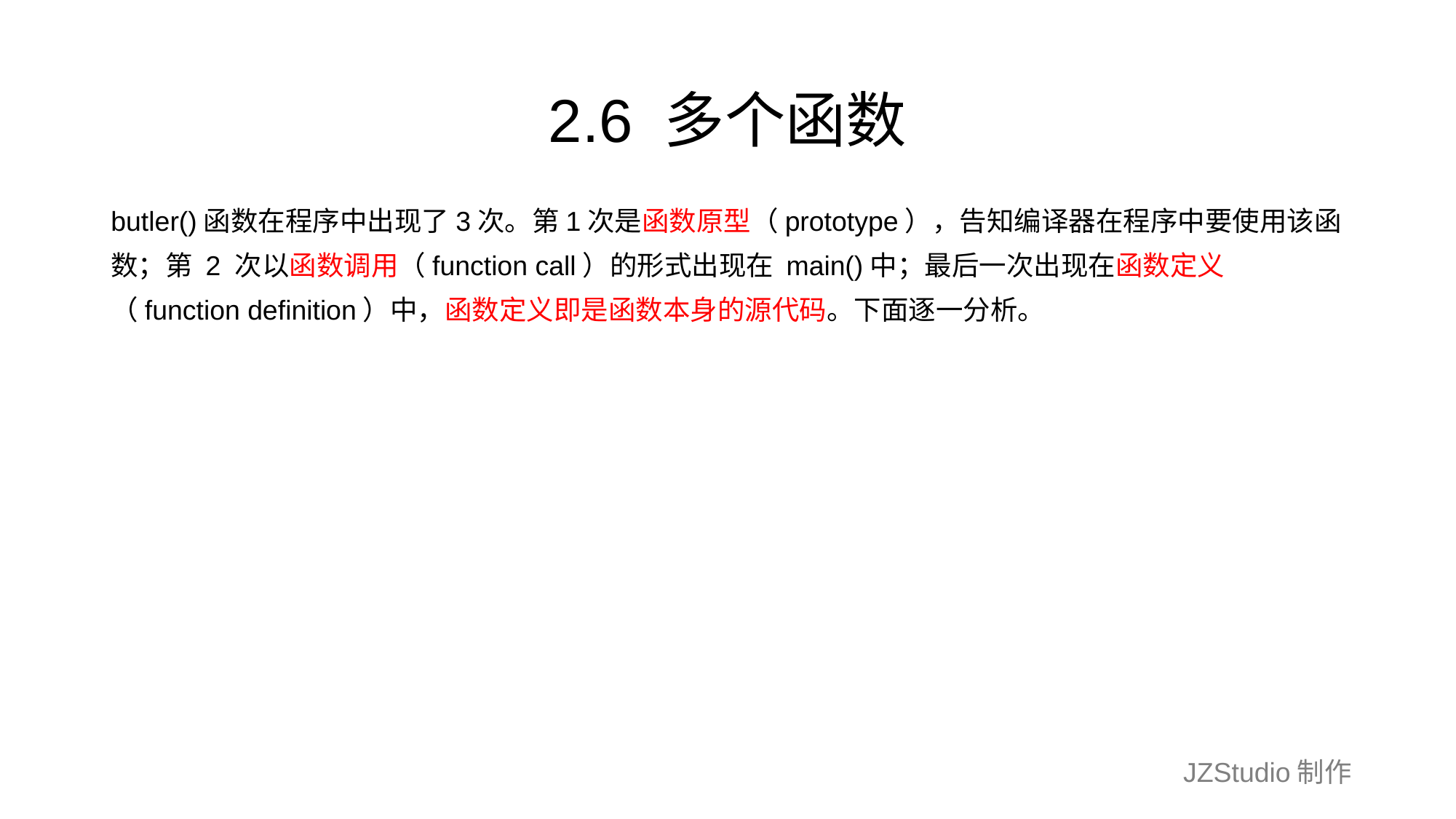

# 2.6 多个函数
butler()函数在程序中出现了3次。第1次是函数原型（prototype），告知编译器在程序中要使用该函
数；第 2 次以函数调用（function call）的形式出现在 main()中；最后一次出现在函数定义
（function definition）中，函数定义即是函数本身的源代码。下面逐一分析。